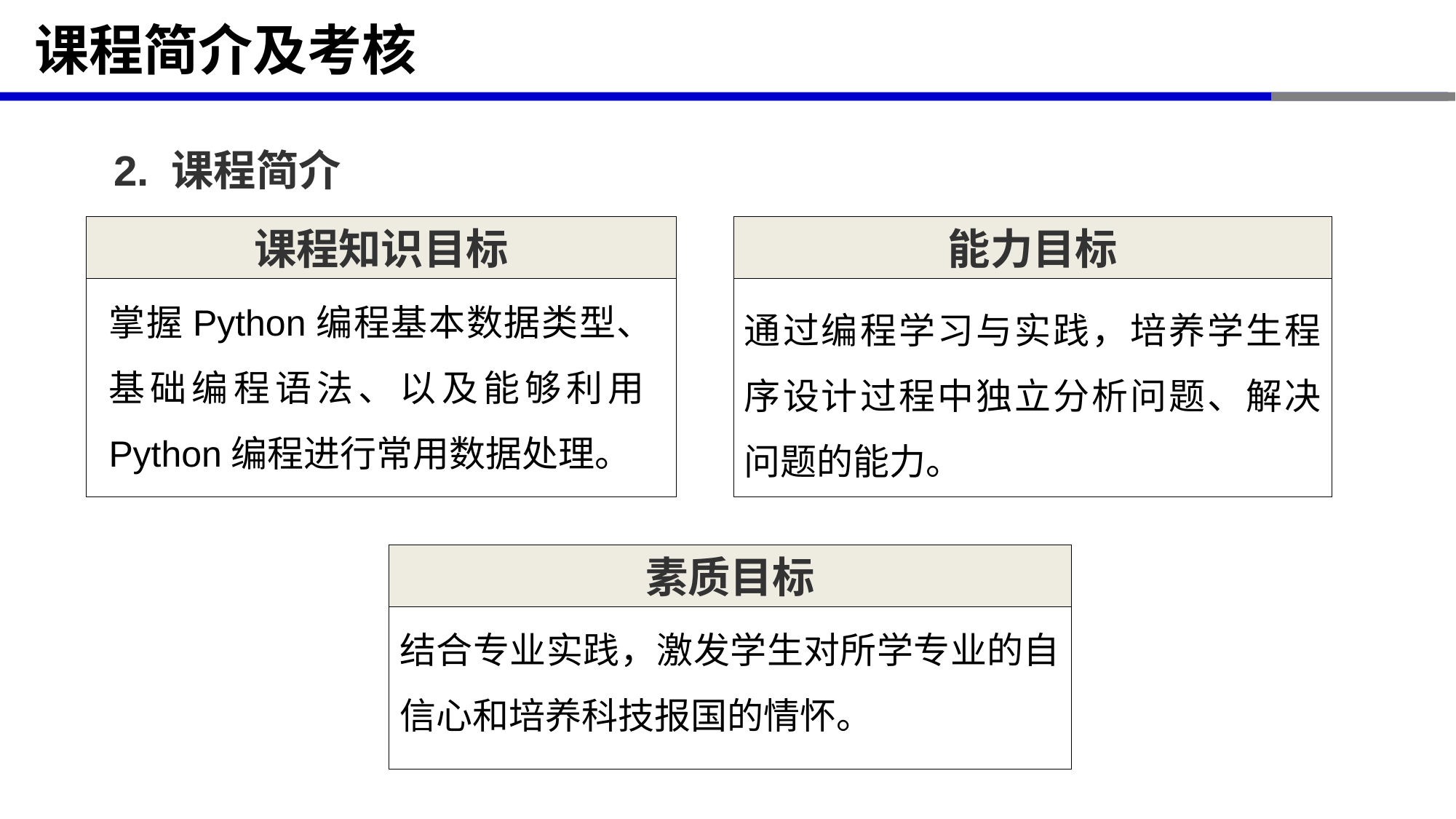

# 课程简介及考核
2. 课程简介
课程知识目标

掌握Python编程基本数据类型、基础编程语法、以及能够利用Python编程进行常用数据处理。
能力目标

通过编程学习与实践，培养学生程序设计过程中独立分析问题、解决问题的能力。
素质目标

结合专业实践，激发学生对所学专业的自信心和培养科技报国的情怀。